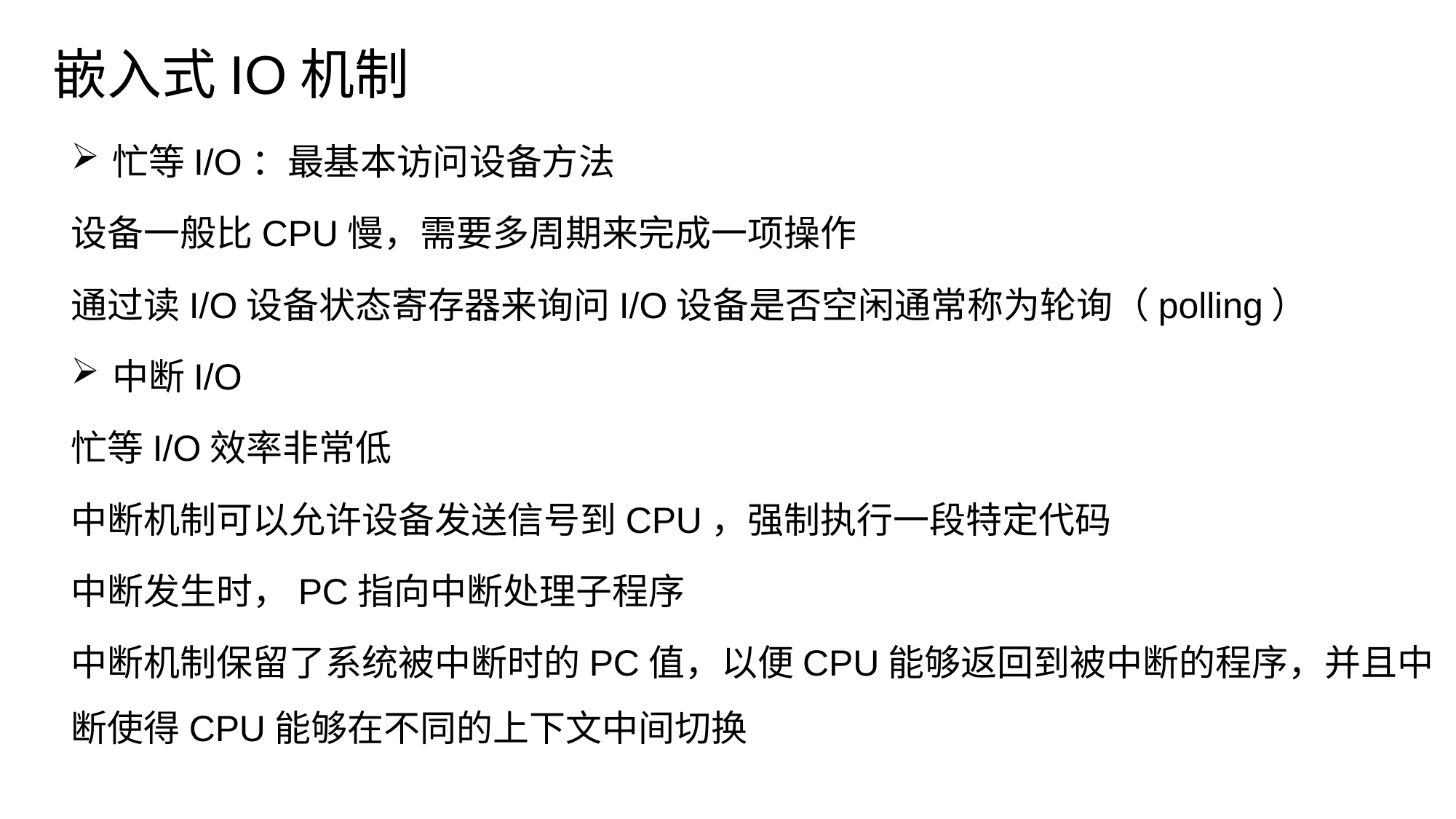

# 嵌入式IO机制
忙等I/O：最基本访问设备方法
设备一般比CPU慢，需要多周期来完成一项操作
通过读I/O设备状态寄存器来询问I/O设备是否空闲通常称为轮询（polling）
中断I/O
忙等I/O效率非常低
中断机制可以允许设备发送信号到CPU，强制执行一段特定代码
中断发生时，PC指向中断处理子程序
中断机制保留了系统被中断时的PC值，以便CPU能够返回到被中断的程序，并且中断使得CPU能够在不同的上下文中间切换

60